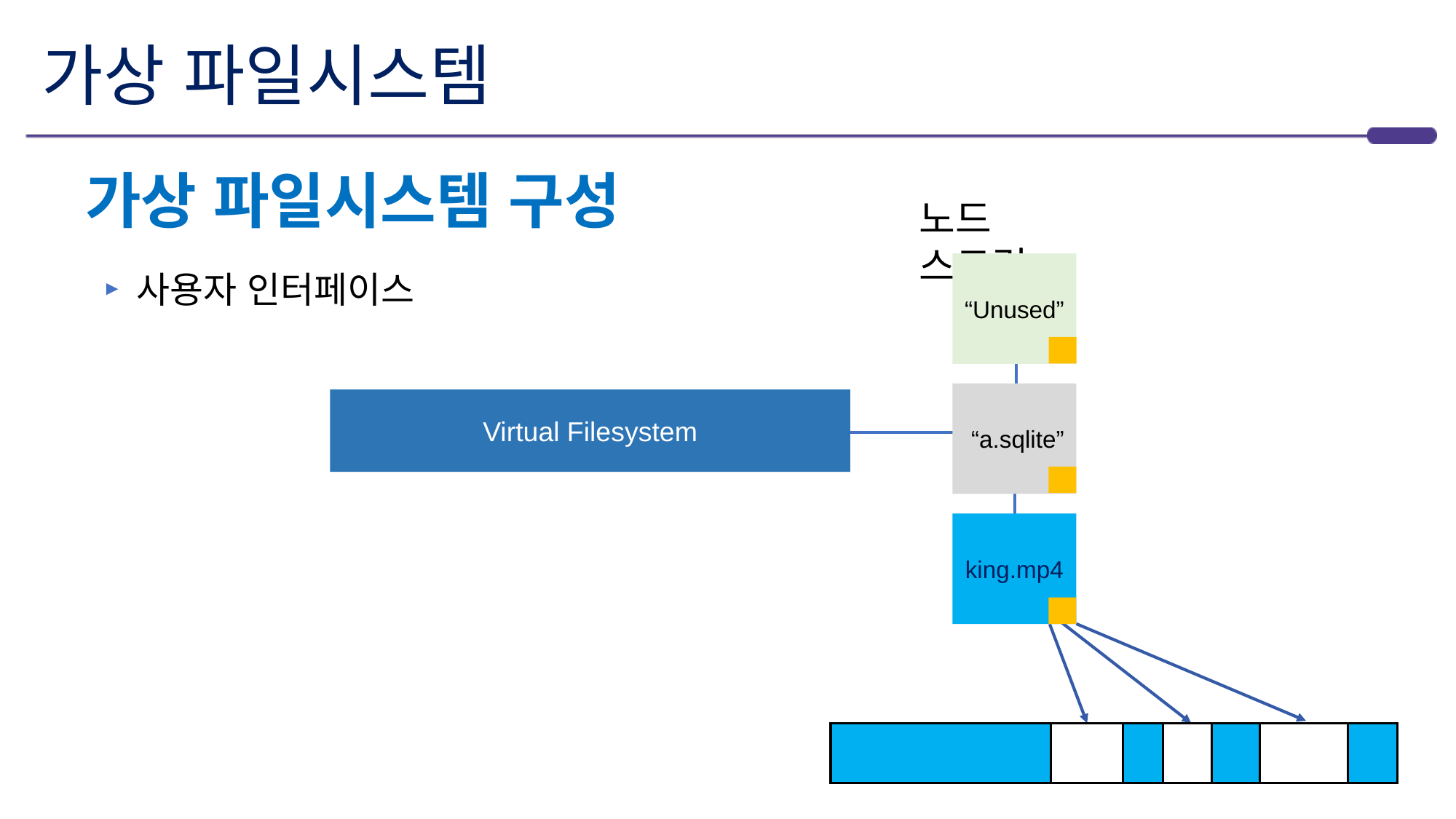

# 가상 파일시스템
가상 파일시스템 구성
노드 스트림
사용자 인터페이스
“Unused”

 “a.sqlite”
Virtual Filesystem
king.mp4